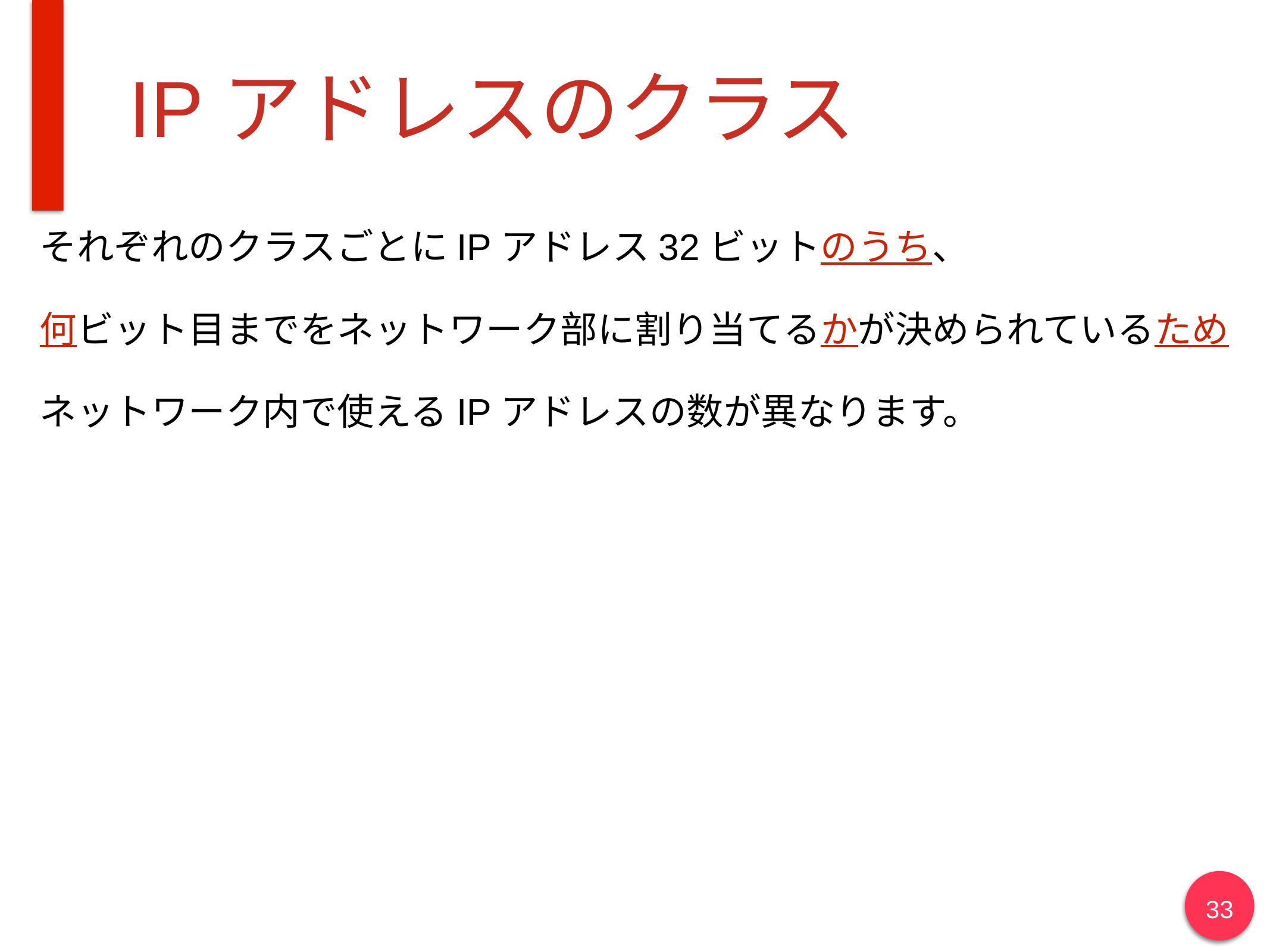

# IPアドレスのクラス
それぞれのクラスごとにIPアドレス32ビットのうち、
何ビット目までをネットワーク部に割り当てるかが決められているため
ネットワーク内で使えるIPアドレスの数が異なります。
33